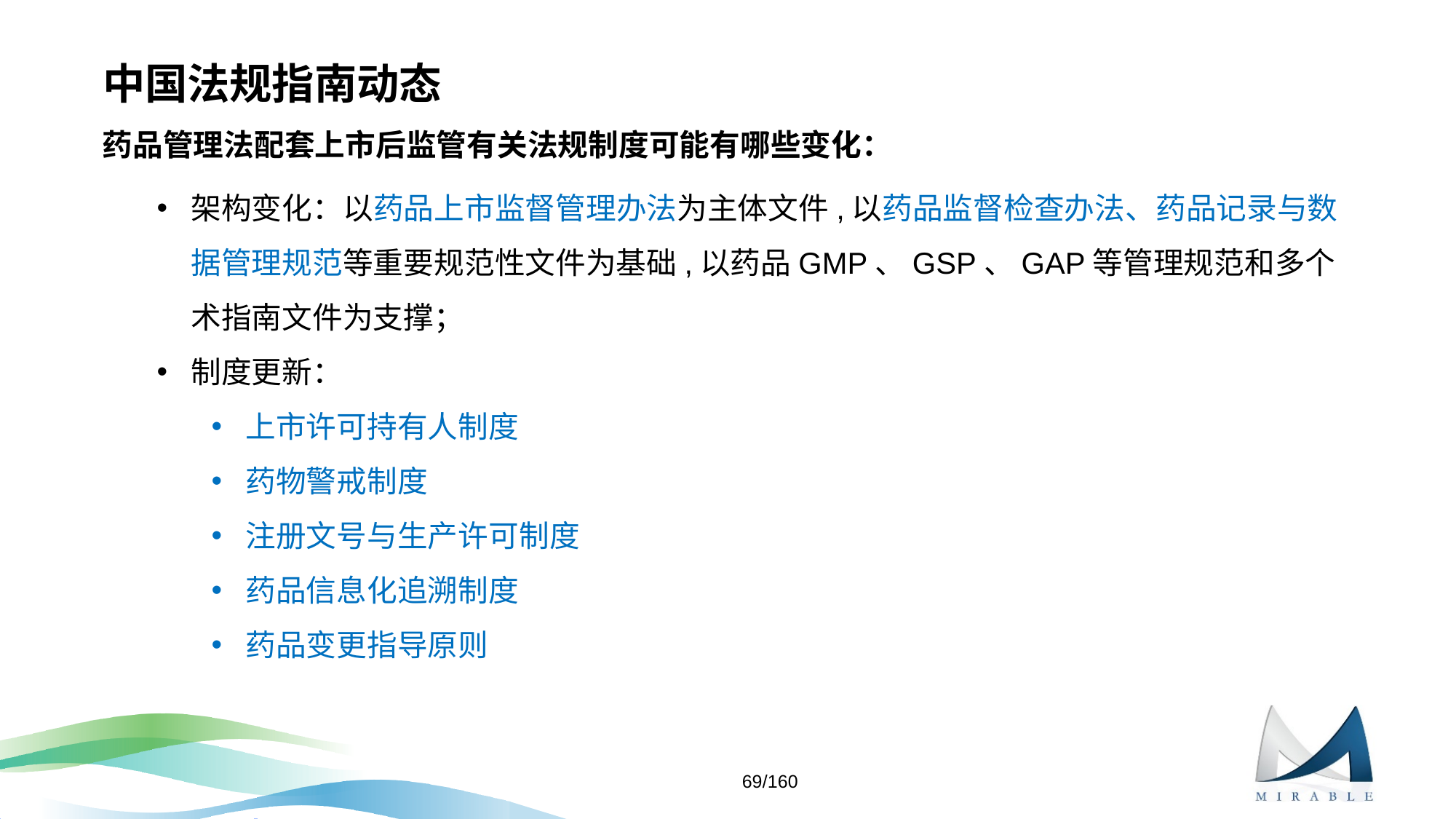

# 中国法规指南动态
药品管理法配套上市后监管有关法规制度可能有哪些变化：
架构变化：以药品上市监督管理办法为主体文件,以药品监督检查办法、药品记录与数据管理规范等重要规范性文件为基础,以药品GMP、GSP、GAP等管理规范和多个术指南文件为支撑；
制度更新：
上市许可持有人制度
药物警戒制度
注册文号与生产许可制度
药品信息化追溯制度
药品变更指导原则
69/160